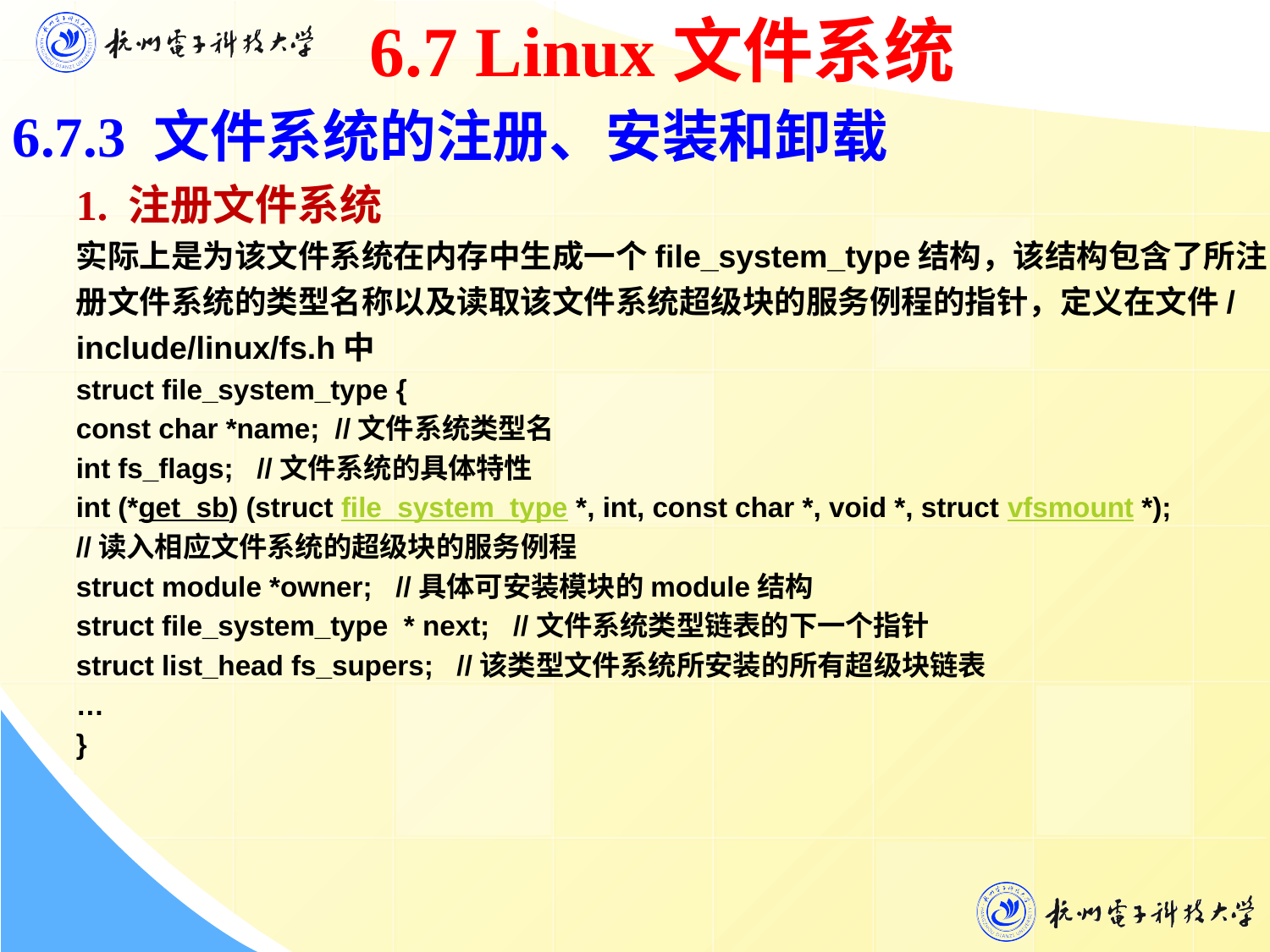

6.7 Linux文件系统
6.7.3 文件系统的注册、安装和卸载
      1. 注册文件系统
实际上是为该文件系统在内存中生成一个file_system_type结构，该结构包含了所注册文件系统的类型名称以及读取该文件系统超级块的服务例程的指针，定义在文件/include/linux/fs.h中
struct file_system_type {
const char *name;  //文件系统类型名
int fs_flags;   //文件系统的具体特性
int (*get_sb) (struct file_system_type *, int, const char *, void *, struct vfsmount *);
//读入相应文件系统的超级块的服务例程
struct module *owner;   //具体可安装模块的module结构
struct file_system_type  * next;   //文件系统类型链表的下一个指针
struct list_head fs_supers;   //该类型文件系统所安装的所有超级块链表
…
}